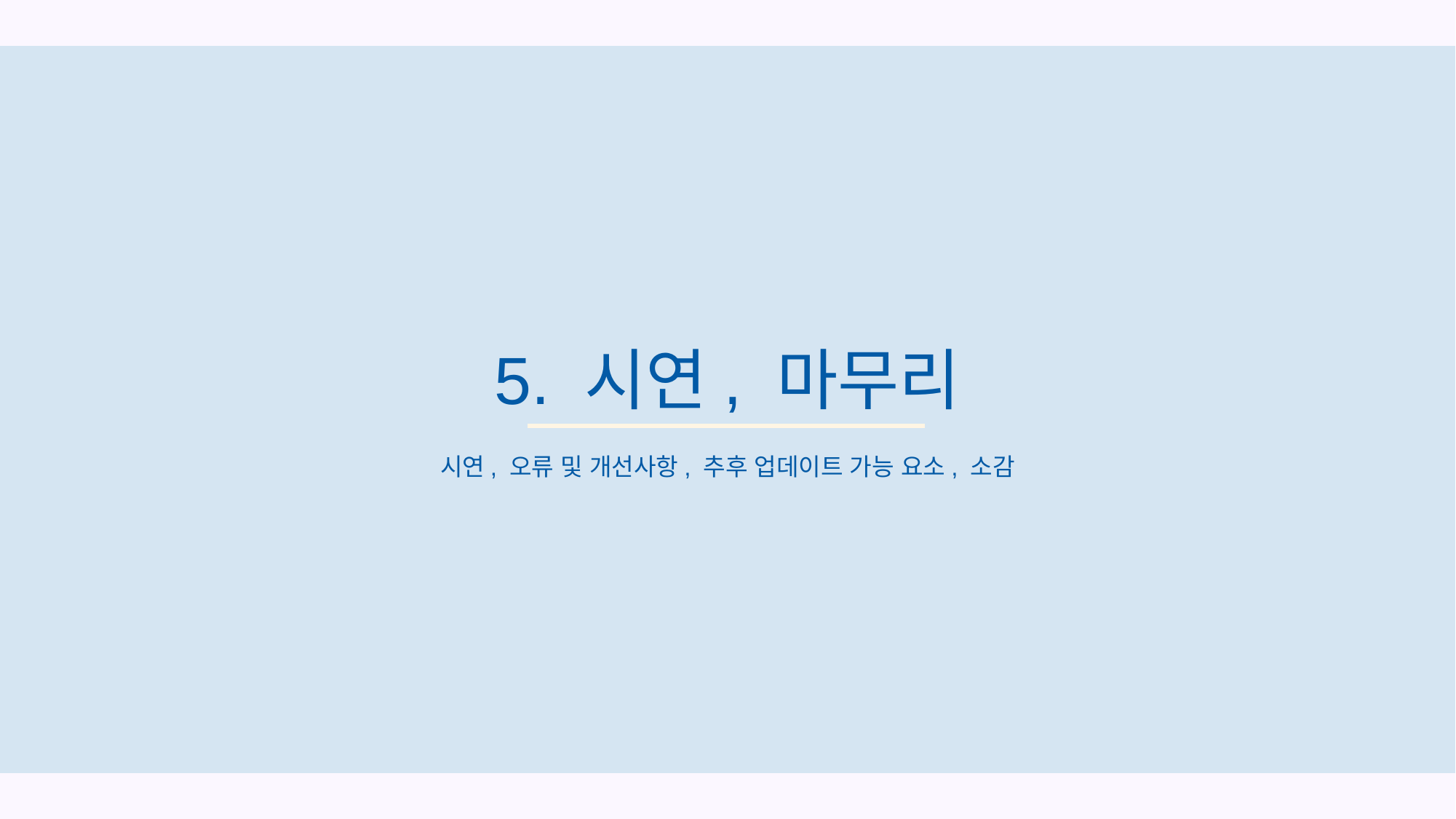

5. 시연, 마무리
시연, 오류 및 개선사항, 추후 업데이트 가능 요소, 소감